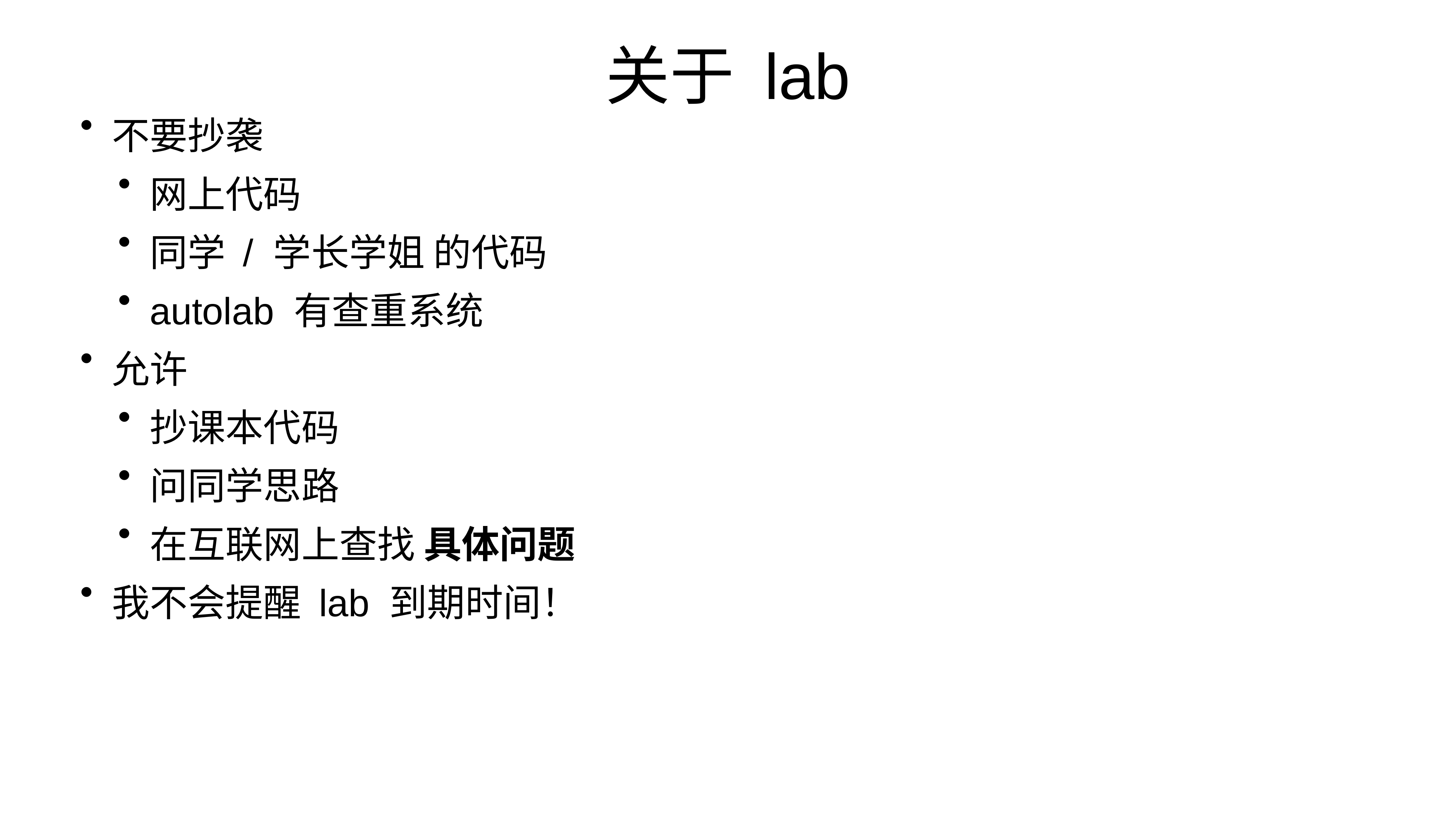

关于 lab
不要抄袭
网上代码
同学 / 学长学姐 的代码
autolab 有查重系统
允许
抄课本代码
问同学思路
在互联网上查找 具体问题
我不会提醒 lab 到期时间！